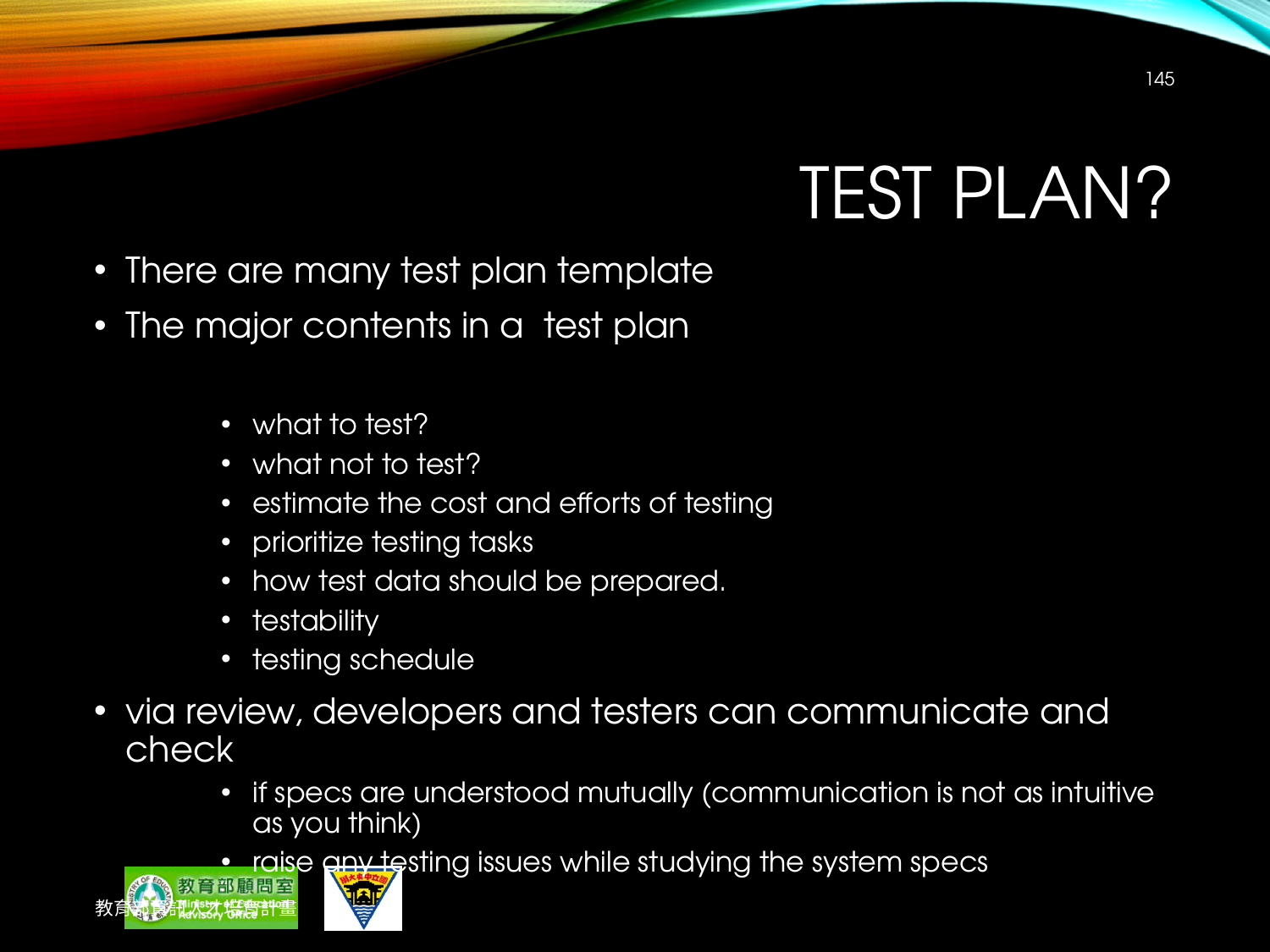

145
# Test Plan?
There are many test plan template
The major contents in a  test plan

what to test?
what not to test?
estimate the cost and efforts of testing
prioritize testing tasks
how test data should be prepared.
testability
testing schedule
via review, developers and testers can communicate and check
if specs are understood mutually (communication is not as intuitive as you think)
raise any testing issues while studying the system specs

教育部資訊人才培育計畫